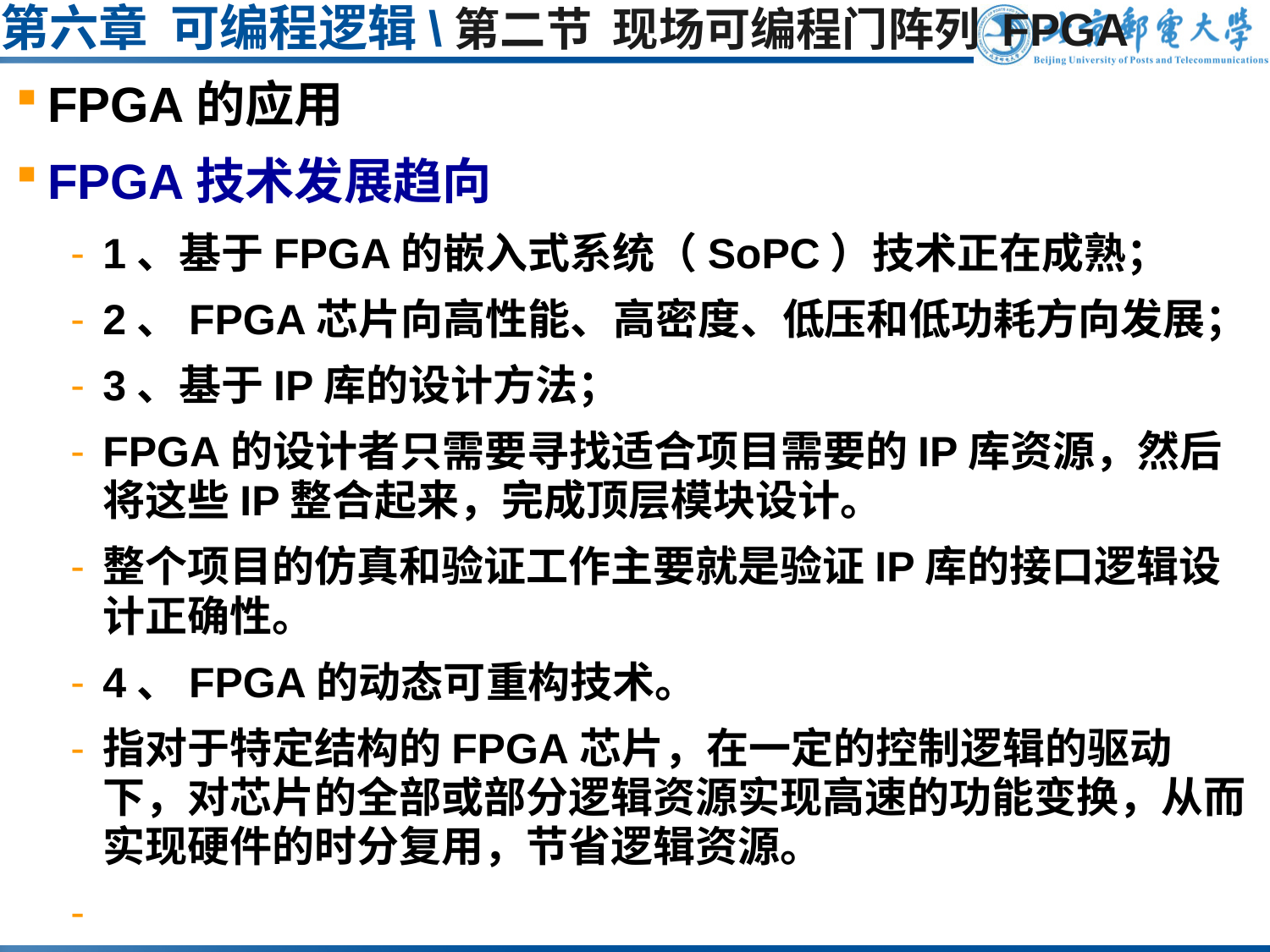

# 第六章  可编程逻辑\第二节  现场可编程门阵列 FPGA
FPGA的应用
FPGA技术发展趋向
1、基于FPGA的嵌入式系统（SoPC）技术正在成熟；
2、FPGA芯片向高性能、高密度、低压和低功耗方向发展；
3、基于IP库的设计方法；
FPGA的设计者只需要寻找适合项目需要的IP库资源，然后将这些IP整合起来，完成顶层模块设计。
整个项目的仿真和验证工作主要就是验证IP库的接口逻辑设计正确性。
4、FPGA的动态可重构技术。
指对于特定结构的FPGA芯片，在一定的控制逻辑的驱动下，对芯片的全部或部分逻辑资源实现高速的功能变换，从而实现硬件的时分复用，节省逻辑资源。